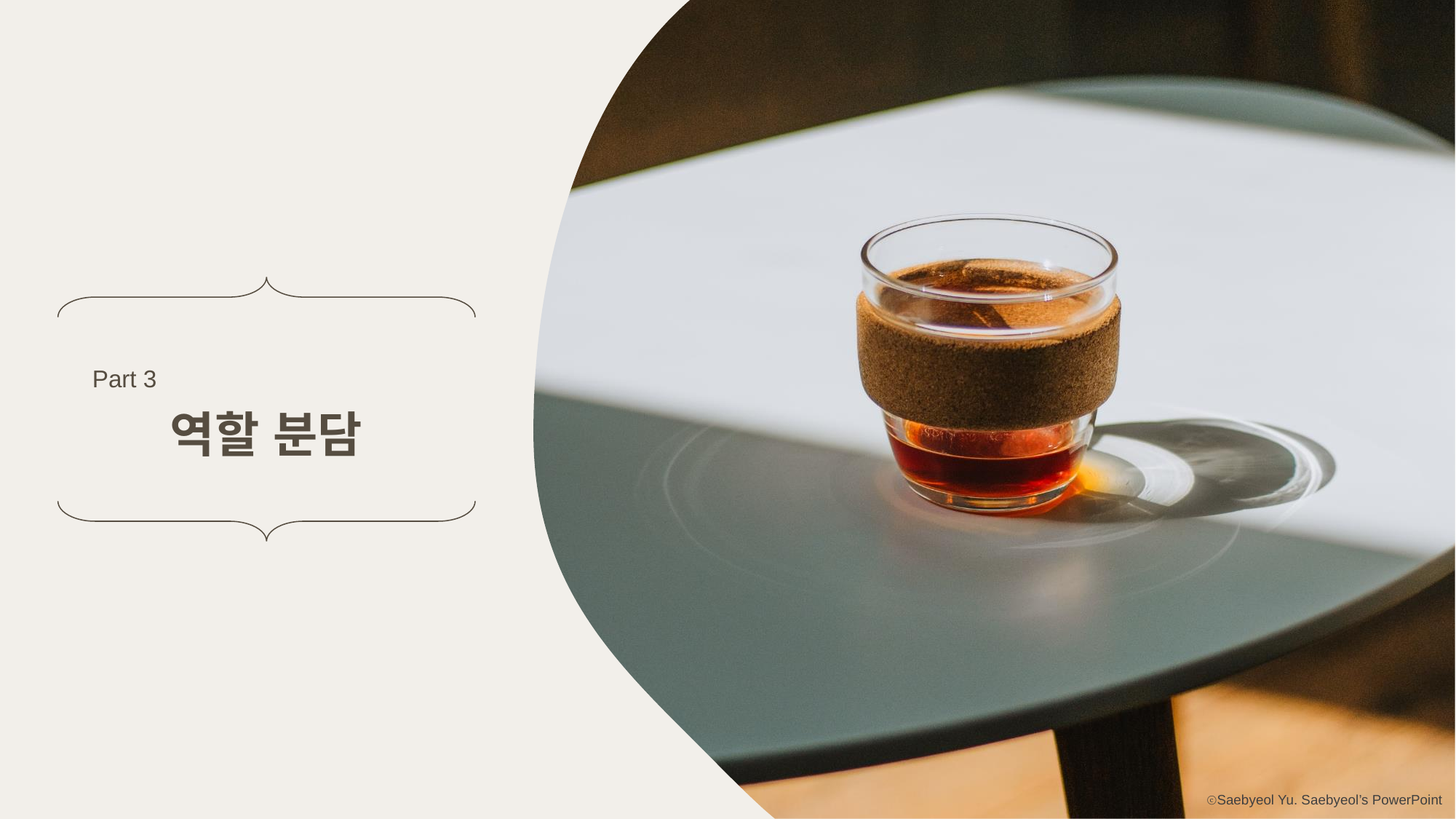

Part 3
역할 분담
ⓒSaebyeol Yu. Saebyeol’s PowerPoint